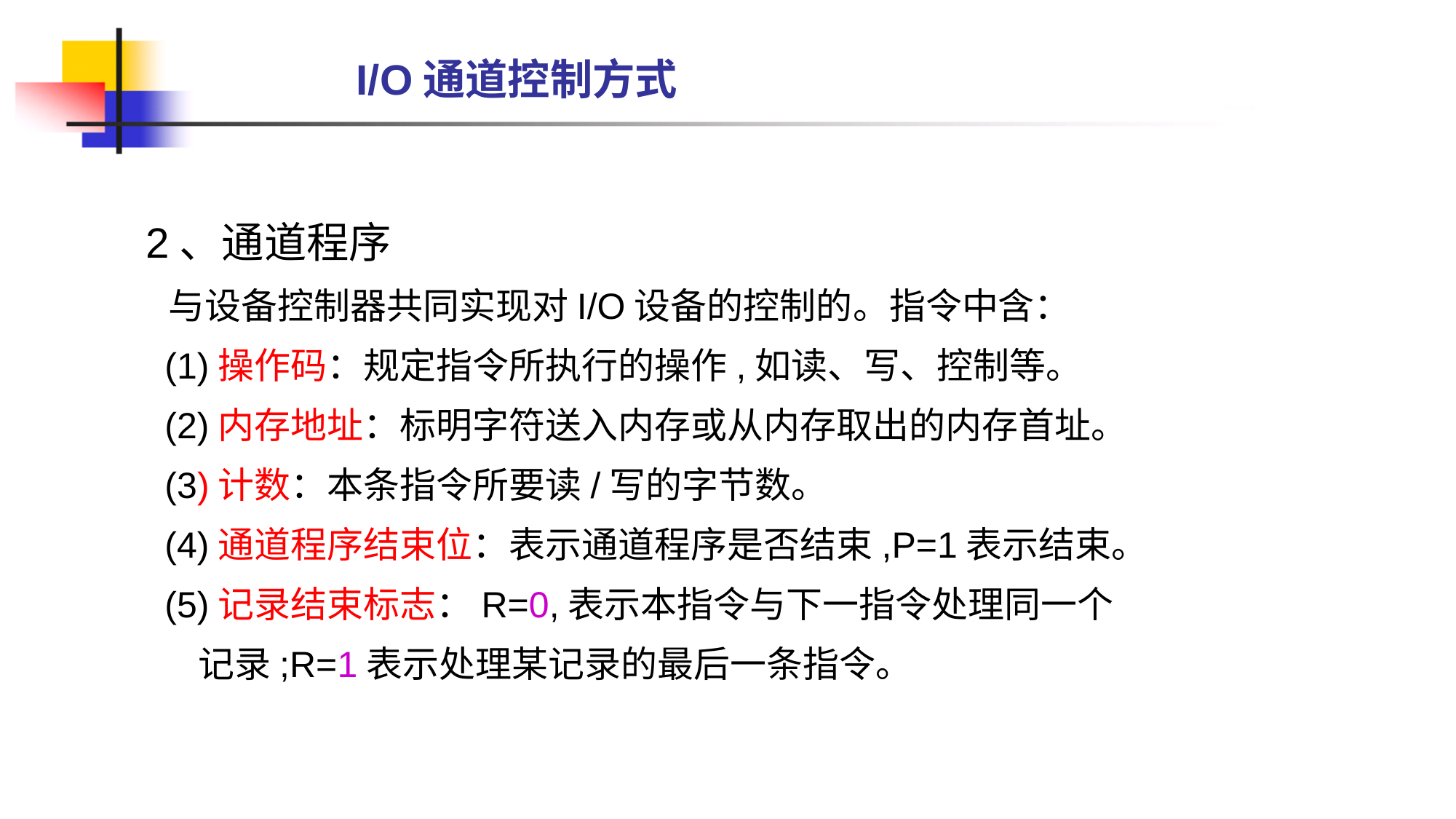

I/O通道控制方式
   2、通道程序
      与设备控制器共同实现对I/O设备的控制的。指令中含：
(1)操作码：规定指令所执行的操作,如读、写、控制等。
(2)内存地址：标明字符送入内存或从内存取出的内存首址。
(3)计数：本条指令所要读/写的字节数。
(4)通道程序结束位：表示通道程序是否结束,P=1表示结束。
(5)记录结束标志：R=0,表示本指令与下一指令处理同一个
   记录;R=1表示处理某记录的最后一条指令。
55